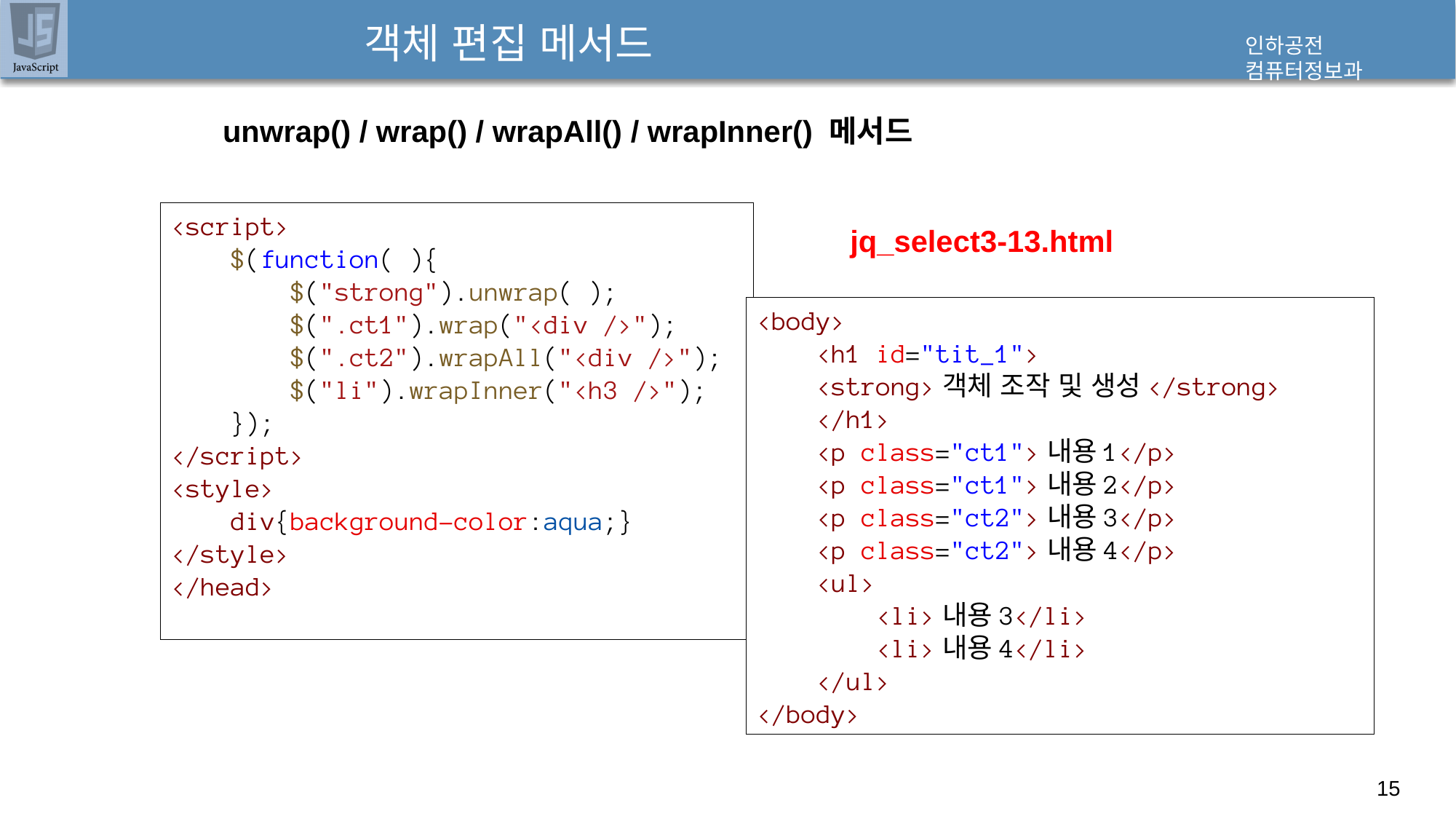

# 객체 편집 메서드
unwrap() / wrap() / wrapAll() / wrapInner() 메서드
<script>
    $(function( ){
        $("strong").unwrap( );
        $(".ct1").wrap("<div />");
        $(".ct2").wrapAll("<div />");
        $("li").wrapInner("<h3 />");
    });
</script>
<style>
    div{background-color:aqua;}
</style>
</head>

jq_select3-13.html
<body>
    <h1 id="tit_1">
    <strong>객체 조작 및 생성</strong>
    </h1>
    <p class="ct1">내용1</p>
    <p class="ct1">내용2</p>
    <p class="ct2">내용3</p>
    <p class="ct2">내용4</p>
    <ul>
        <li>내용3</li>
        <li>내용4</li>
    </ul>
</body>